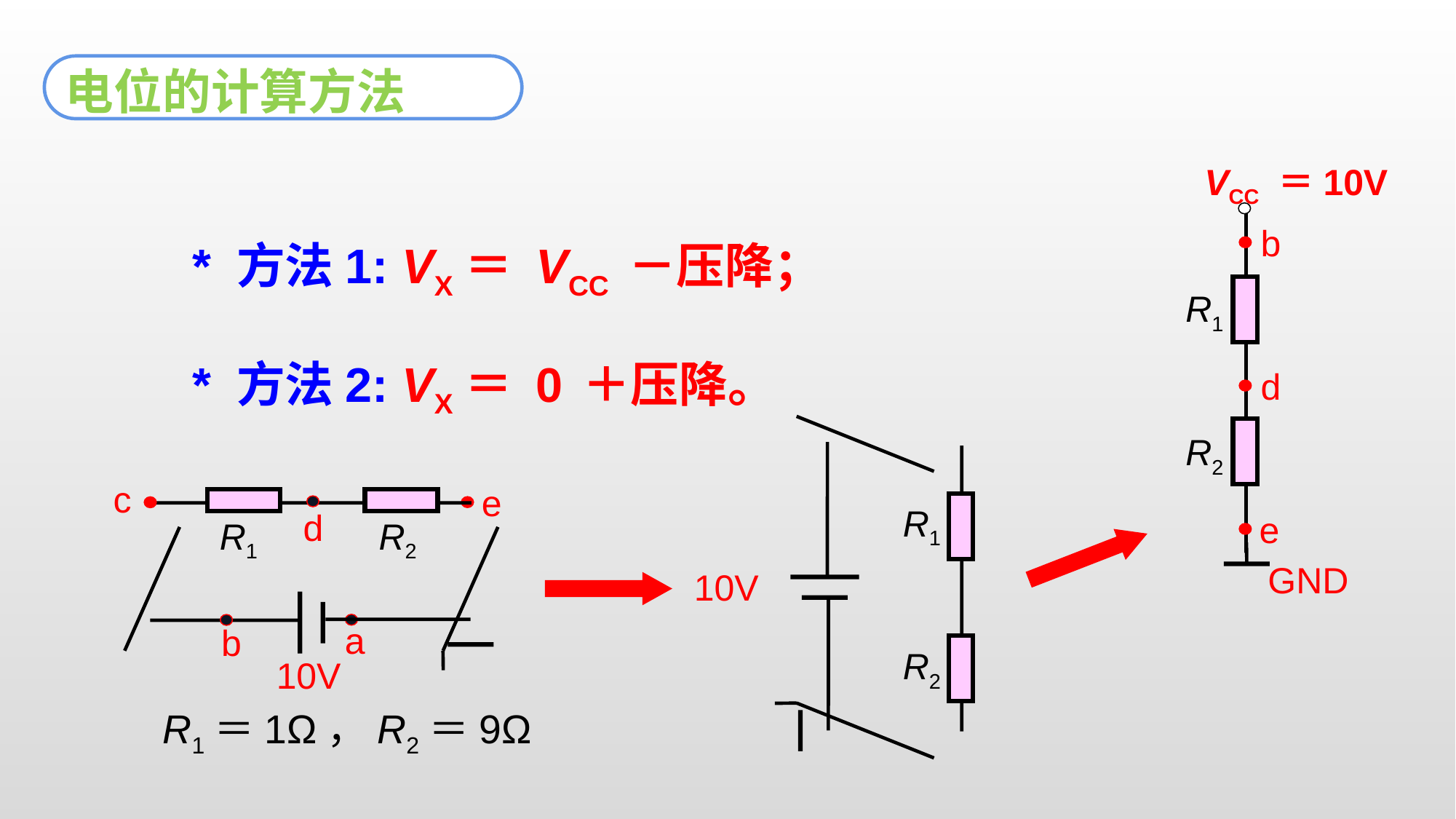

电位的计算方法
VCC ＝10V

R1

R2

GND
b

* 方法1: VX＝ VCC －压降；
* 方法2: VX＝ 0 ＋压降。
d

10V
R1
R2
c

e

10V
R1
R2

d
e

a

b

R1＝1Ω，R2＝9Ω